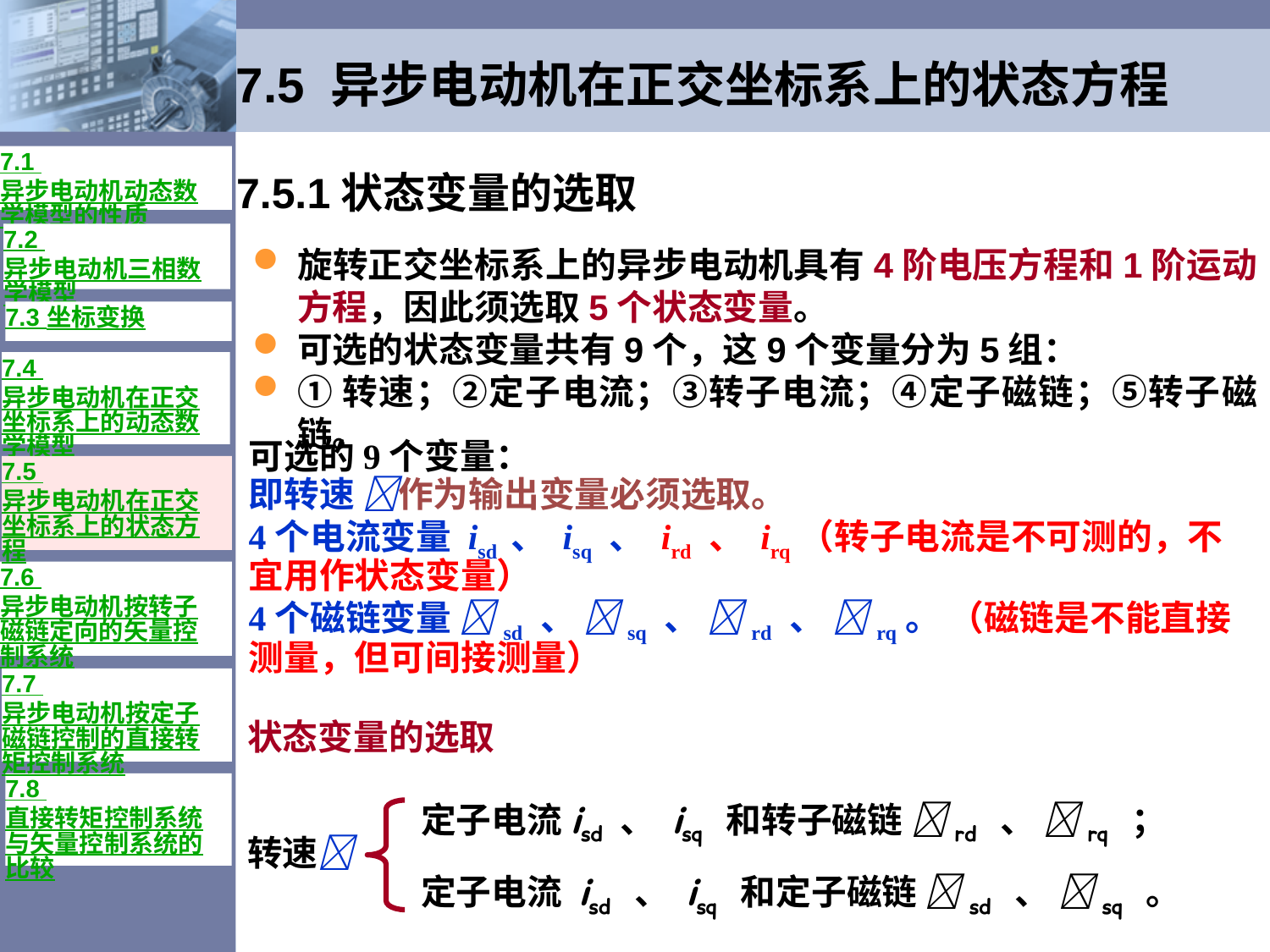

7.5 异步电动机在正交坐标系上的状态方程
7.1 异步电动机动态数学模型的性质
# 7.5.1状态变量的选取
7.2 异步电动机三相数学模型
旋转正交坐标系上的异步电动机具有4阶电压方程和1阶运动方程，因此须选取5个状态变量。
可选的状态变量共有9个，这9个变量分为5组：
①转速；②定子电流；③转子电流；④定子磁链；⑤转子磁链。
7.3 坐标变换
7.4 异步电动机在正交坐标系上的动态数学模型
可选的9个变量：
即转速 ω作为输出变量必须选取。
4个电流变量 isd 、 isq 、 ird 、 irq（转子电流是不可测的，不宜用作状态变量）
4个磁链变量 ψsd 、 ψsq 、 ψrd 、 ψrq。 （磁链是不能直接测量，但可间接测量）
7.5 异步电动机在正交坐标系上的状态方程

7.6 异步电动机按转子磁链定向的矢量控制系统
7.7 异步电动机按定子磁链控制的直接转矩控制系统
状态变量的选取
7.8 直接转矩控制系统与矢量控制系统的比较
定子电流isd 、 isq 和转子磁链 ψrd 、 ψrq ；

定子电流 isd 、 isq 和定子磁链 ψsd 、 ψsq 。

转速ω